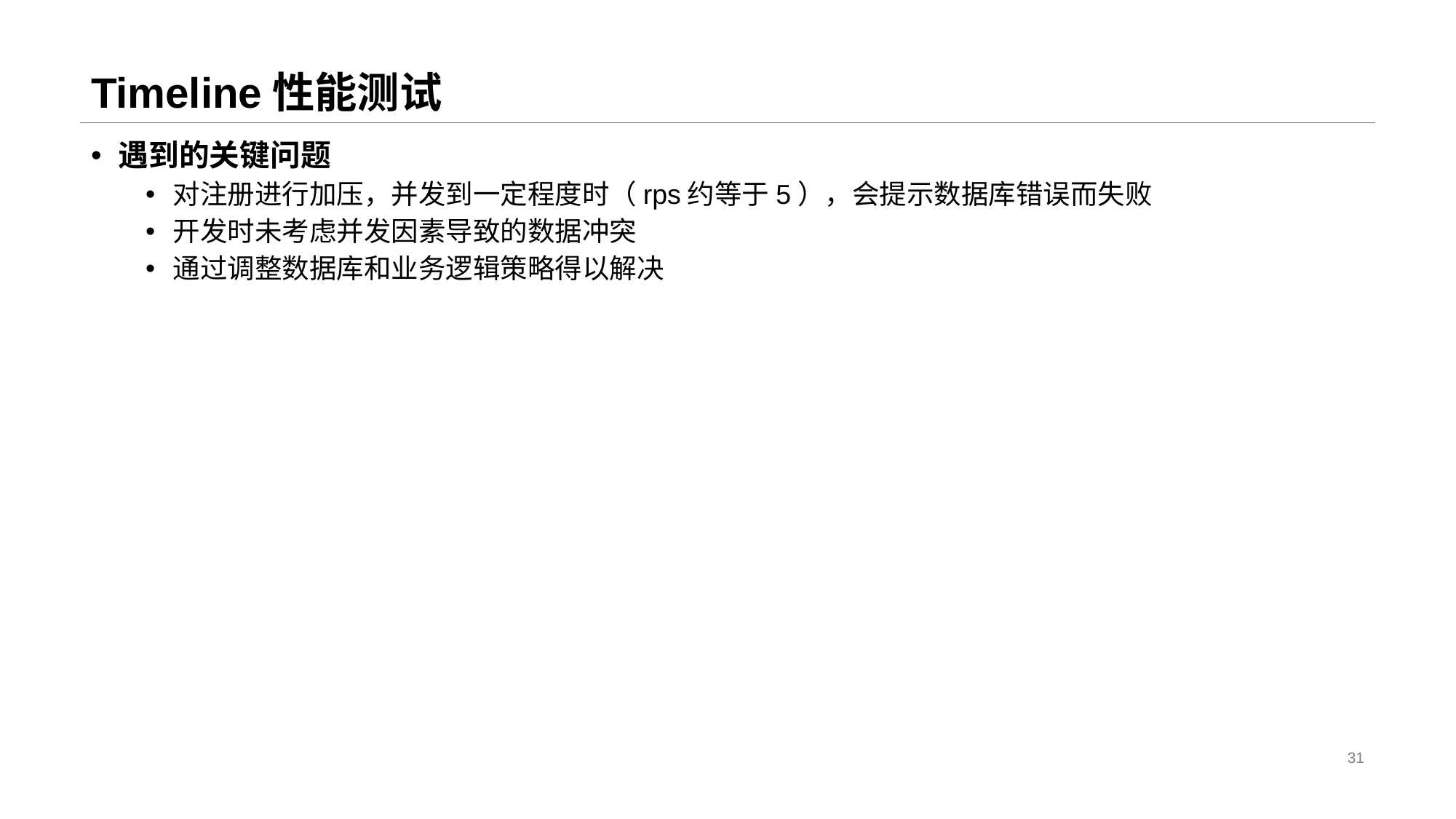

# Timeline性能测试
遇到的关键问题
对注册进行加压，并发到一定程度时（rps约等于5），会提示数据库错误而失败
开发时未考虑并发因素导致的数据冲突
通过调整数据库和业务逻辑策略得以解决
31